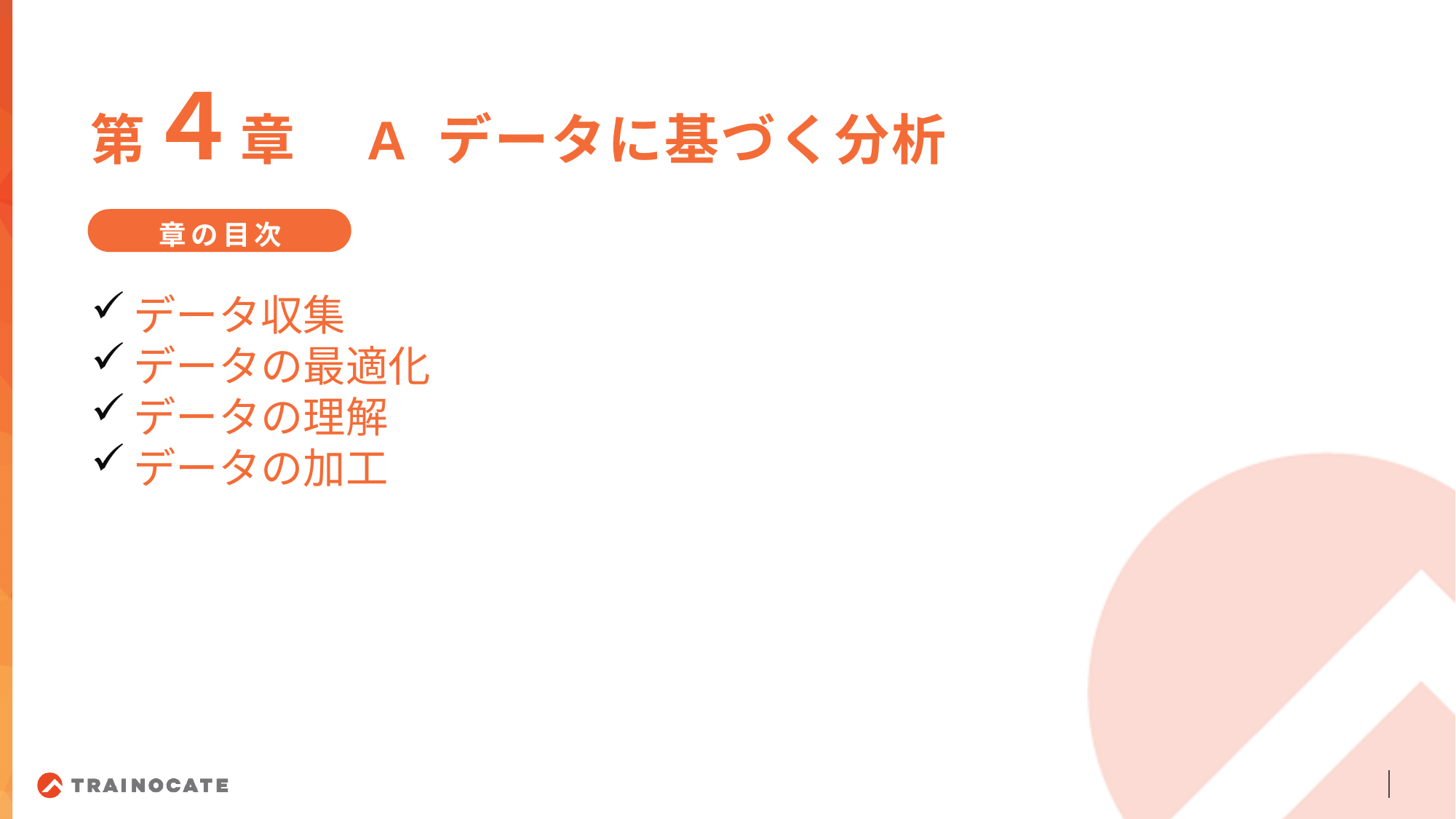

第４章　A データに基づく分析
章の目次
データ収集
データの最適化
データの理解
データの加工